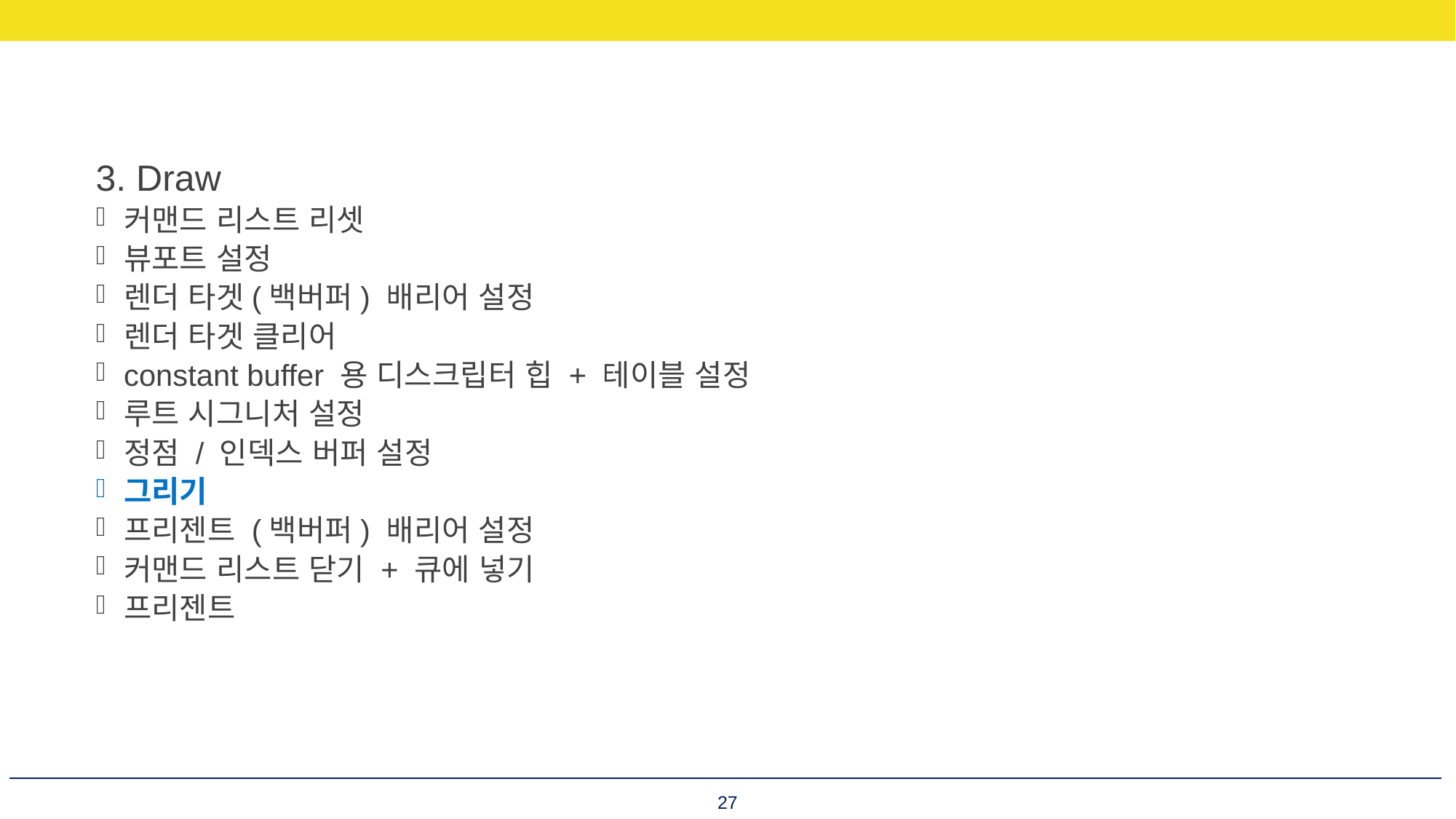

3. Draw
커맨드 리스트 리셋
뷰포트 설정
렌더 타겟(백버퍼) 배리어 설정
렌더 타겟 클리어
constant buffer 용 디스크립터 힙 + 테이블 설정
루트 시그니처 설정
정점 / 인덱스 버퍼 설정
그리기
프리젠트 (백버퍼) 배리어 설정
커맨드 리스트 닫기 + 큐에 넣기
프리젠트

27